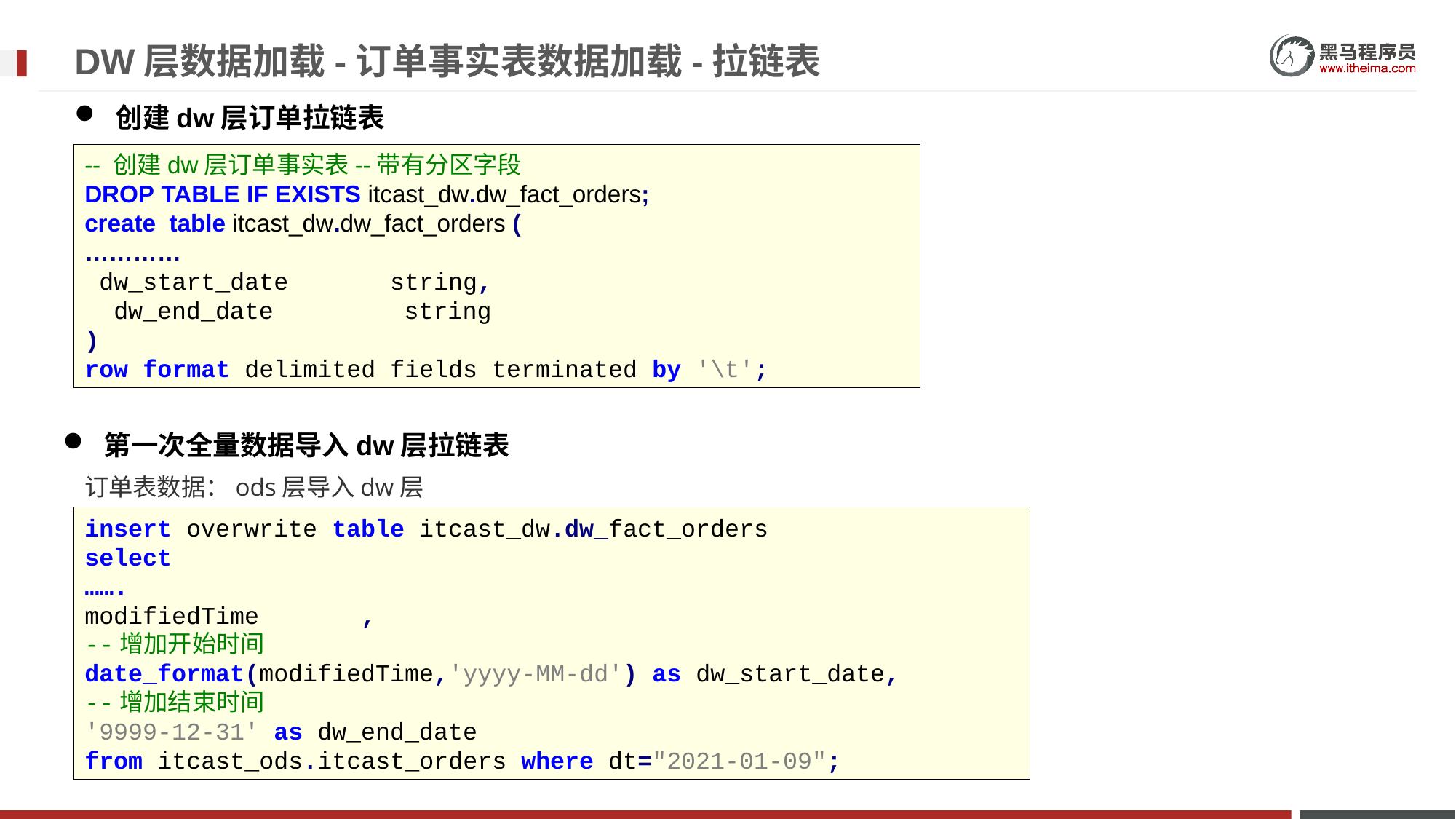

# DW层数据加载-订单事实表数据加载-拉链表
创建dw层订单拉链表
-- 创建dw层订单事实表--带有分区字段
DROP TABLE IF EXISTS itcast_dw.dw_fact_orders;
create  table itcast_dw.dw_fact_orders (
…………
 dw_start_date       string,
  dw_end_date         string
)
row format delimited fields terminated by '\t';
第一次全量数据导入dw层拉链表
订单表数据：ods层导入dw层
insert overwrite table itcast_dw.dw_fact_orders
select
…….
modifiedTime       ,
--增加开始时间
date_format(modifiedTime,'yyyy-MM-dd') as dw_start_date,
--增加结束时间
'9999-12-31' as dw_end_date
from itcast_ods.itcast_orders where dt="2021-01-09";